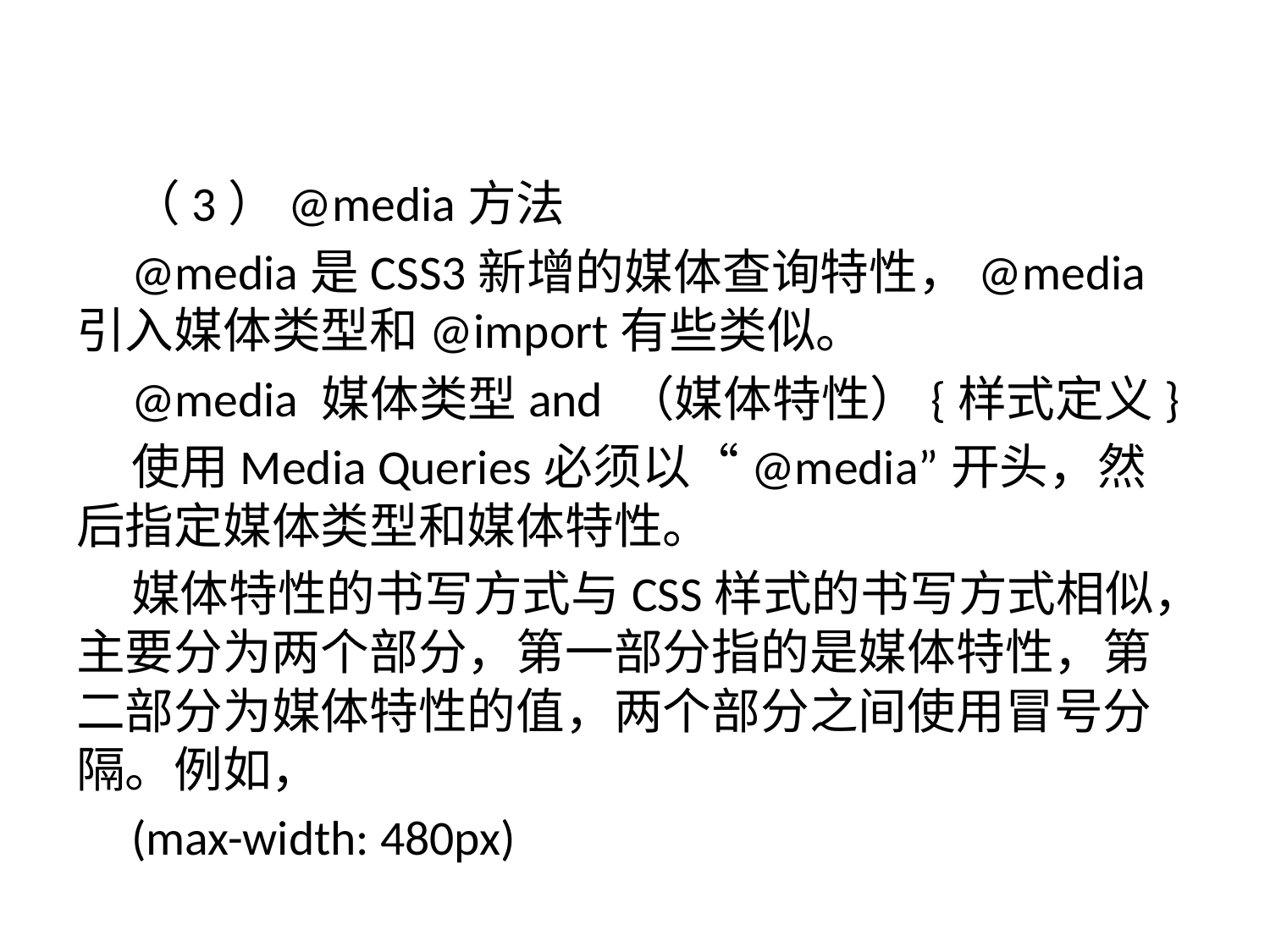

（3）@media方法
@media是CSS3新增的媒体查询特性，@media引入媒体类型和@import有些类似。
@media 媒体类型and （媒体特性）{样式定义}
使用Media Queries必须以“@media”开头，然后指定媒体类型和媒体特性。
媒体特性的书写方式与CSS样式的书写方式相似，主要分为两个部分，第一部分指的是媒体特性，第二部分为媒体特性的值，两个部分之间使用冒号分隔。例如，
(max-width: 480px)